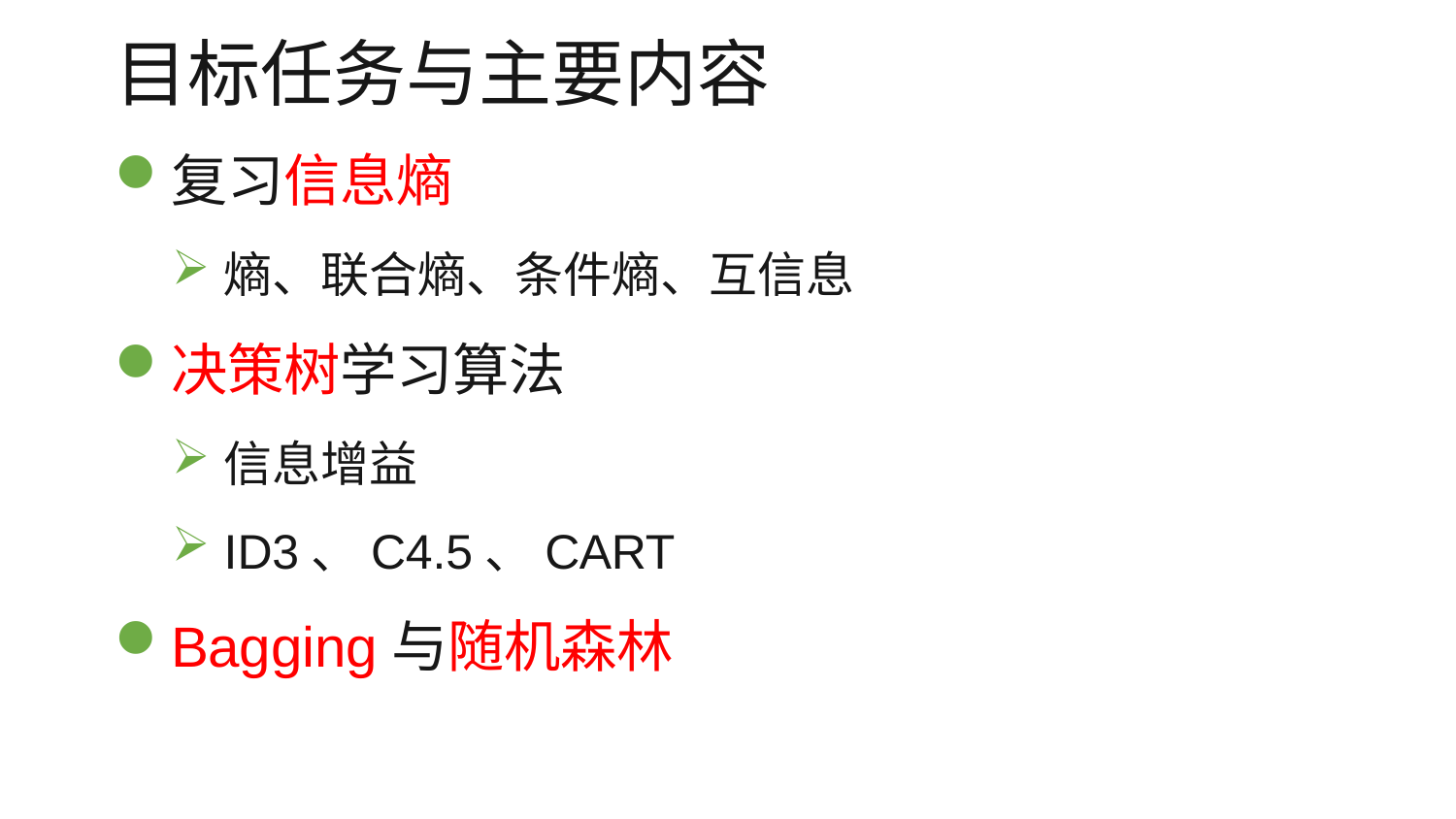

# 目标任务与主要内容
复习信息熵
熵、联合熵、条件熵、互信息
决策树学习算法
信息增益
ID3、C4.5、CART
Bagging与随机森林